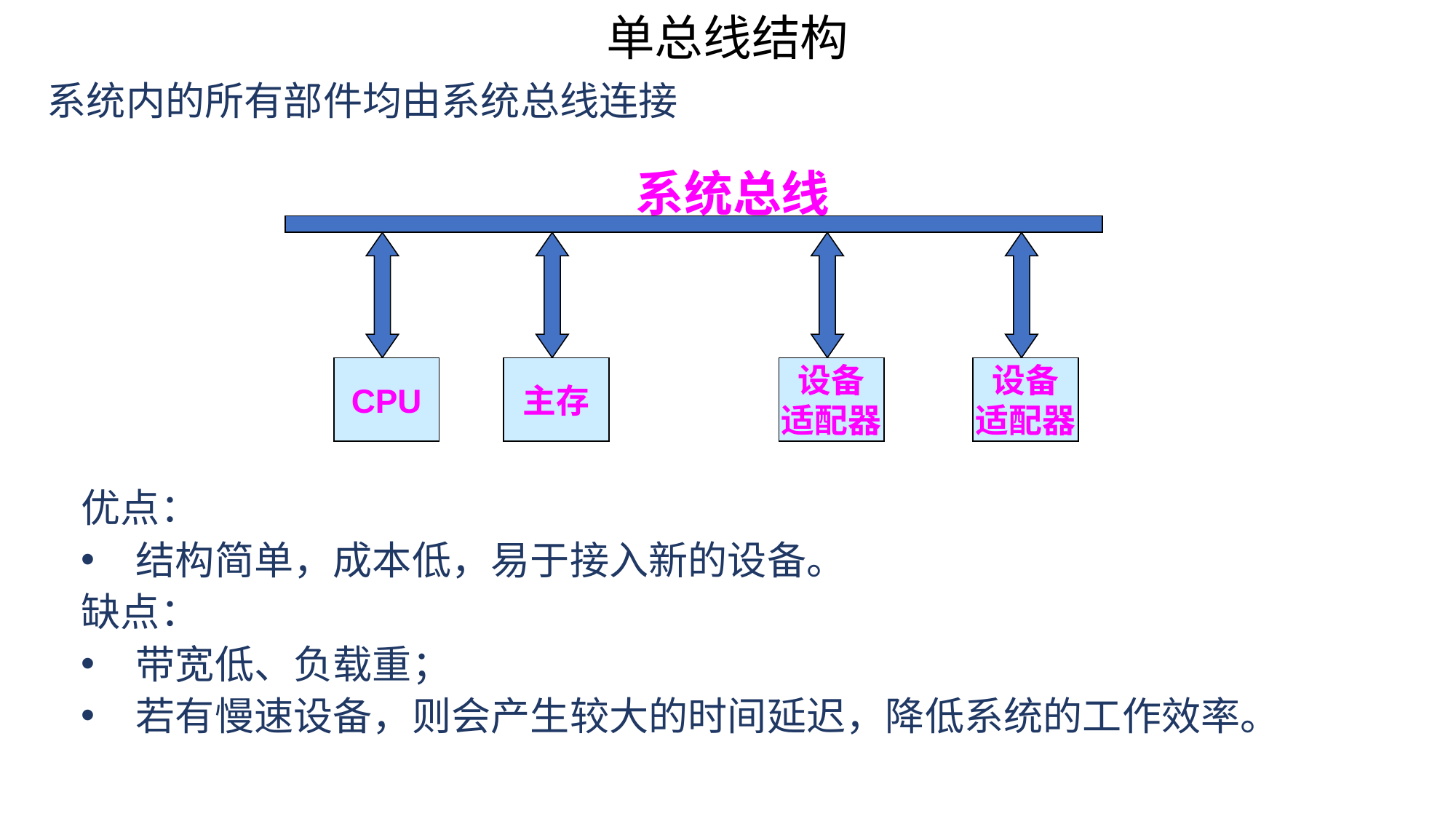

单总线结构
系统内的所有部件均由系统总线连接
系统总线

CPU
主存
设备
适配器
设备
适配器
优点：
结构简单，成本低，易于接入新的设备。
缺点：
带宽低、负载重；
若有慢速设备，则会产生较大的时间延迟，降低系统的工作效率。